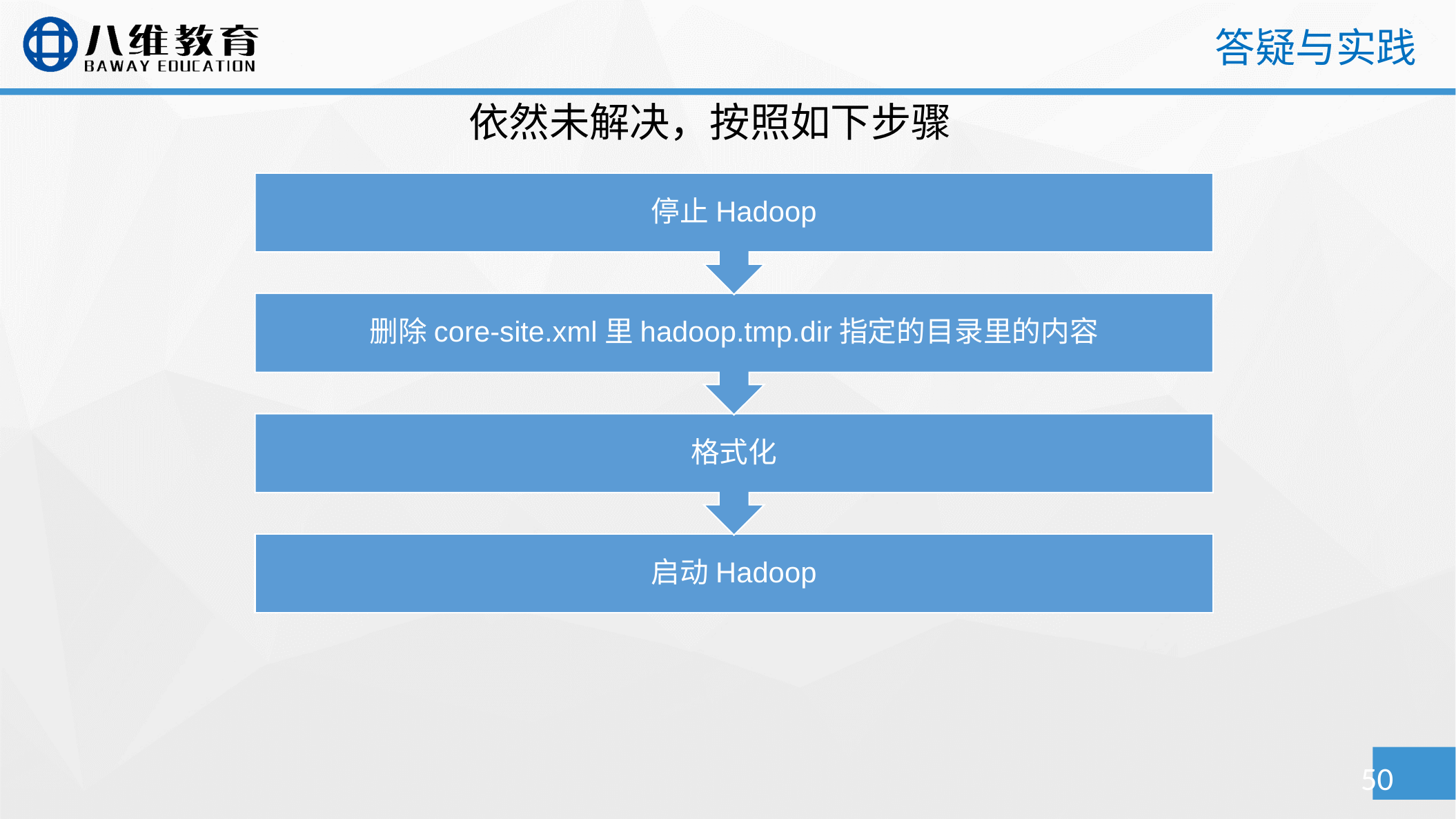

答疑与实践
依然未解决，按照如下步骤
启动Hadoop
格式化
删除core-site.xml里hadoop.tmp.dir指定的目录里的内容
停止Hadoop